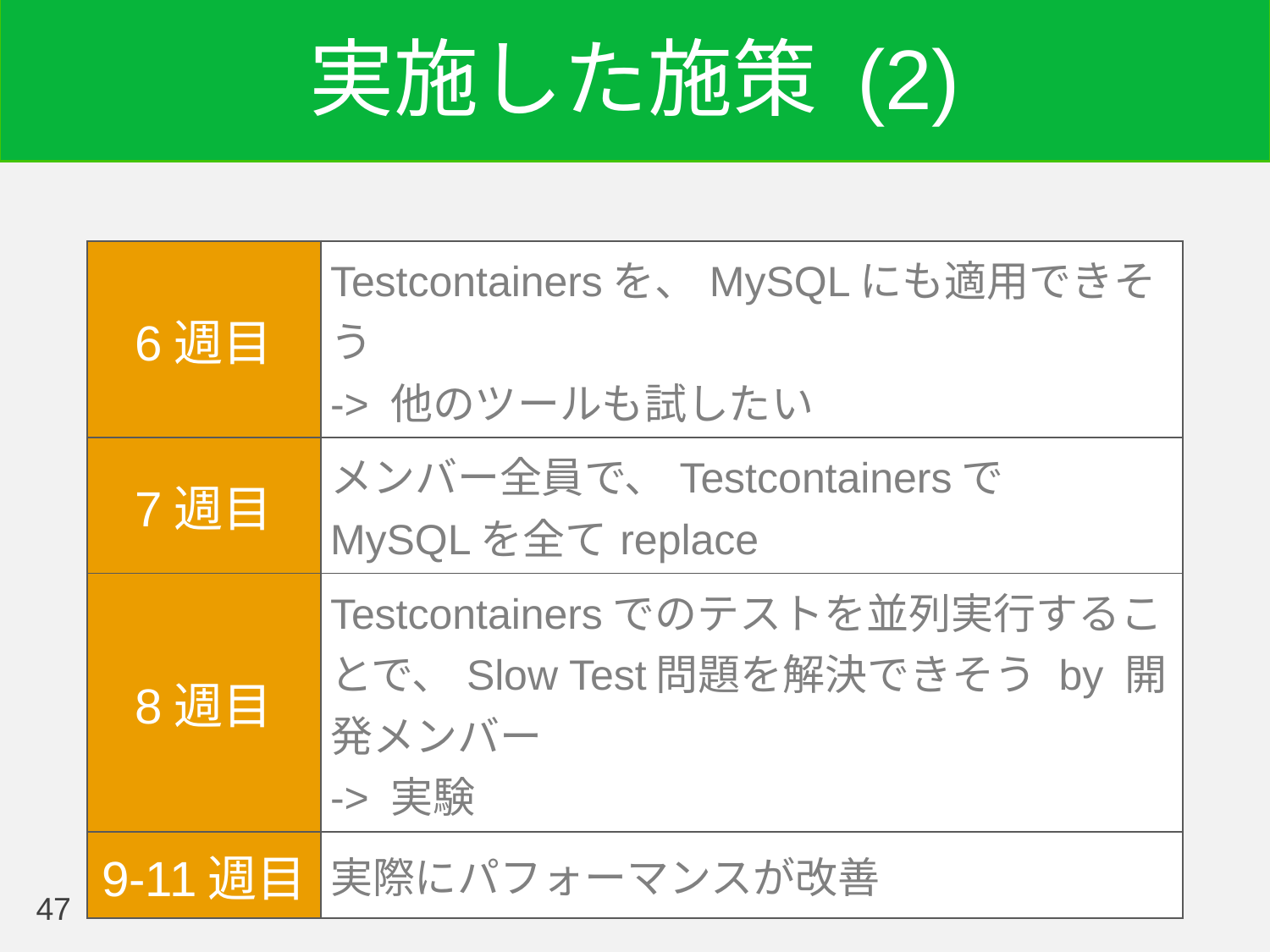

# 実施した施策 (2)
| 6週目 | Testcontainersを、MySQLにも適用できそう -> 他のツールも試したい |
| --- | --- |
| 7週目 | メンバー全員で、Testcontainersで MySQLを全てreplace |
| 8週目 | Testcontainersでのテストを並列実行することで、Slow Test問題を解決できそう by 開発メンバー -> 実験 |
| 9-11週目 | 実際にパフォーマンスが改善 |
47